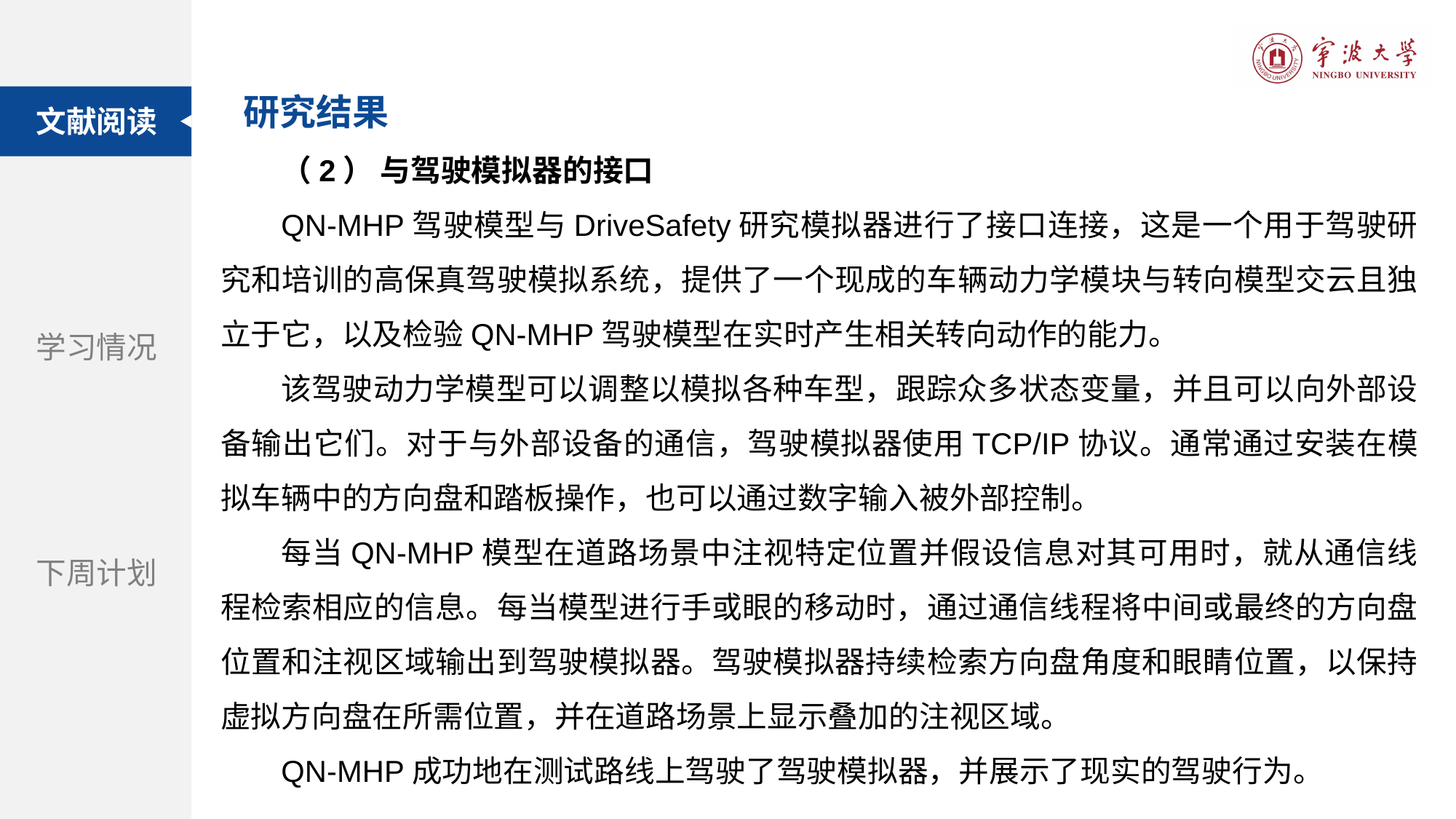

研究结果

文献阅读
（2） 与驾驶模拟器的接口
QN-MHP驾驶模型与DriveSafety研究模拟器进行了接口连接，这是一个用于驾驶研究和培训的高保真驾驶模拟系统，提供了一个现成的车辆动力学模块与转向模型交云且独立于它，以及检验QN-MHP驾驶模型在实时产生相关转向动作的能力。
该驾驶动力学模型可以调整以模拟各种车型，跟踪众多状态变量，并且可以向外部设备输出它们。对于与外部设备的通信，驾驶模拟器使用TCP/IP协议。通常通过安装在模拟车辆中的方向盘和踏板操作，也可以通过数字输入被外部控制。
每当QN-MHP模型在道路场景中注视特定位置并假设信息对其可用时，就从通信线程检索相应的信息。每当模型进行手或眼的移动时，通过通信线程将中间或最终的方向盘位置和注视区域输出到驾驶模拟器。驾驶模拟器持续检索方向盘角度和眼睛位置，以保持虚拟方向盘在所需位置，并在道路场景上显示叠加的注视区域。
QN-MHP成功地在测试路线上驾驶了驾驶模拟器，并展示了现实的驾驶行为。
题目：自动驾驶汽车和街道设计：使用虚拟现实实验探索中央分隔带在提高行人过街安全性方面的作用
学习情况
期刊：Accident Analysis and Prevention
下周计划